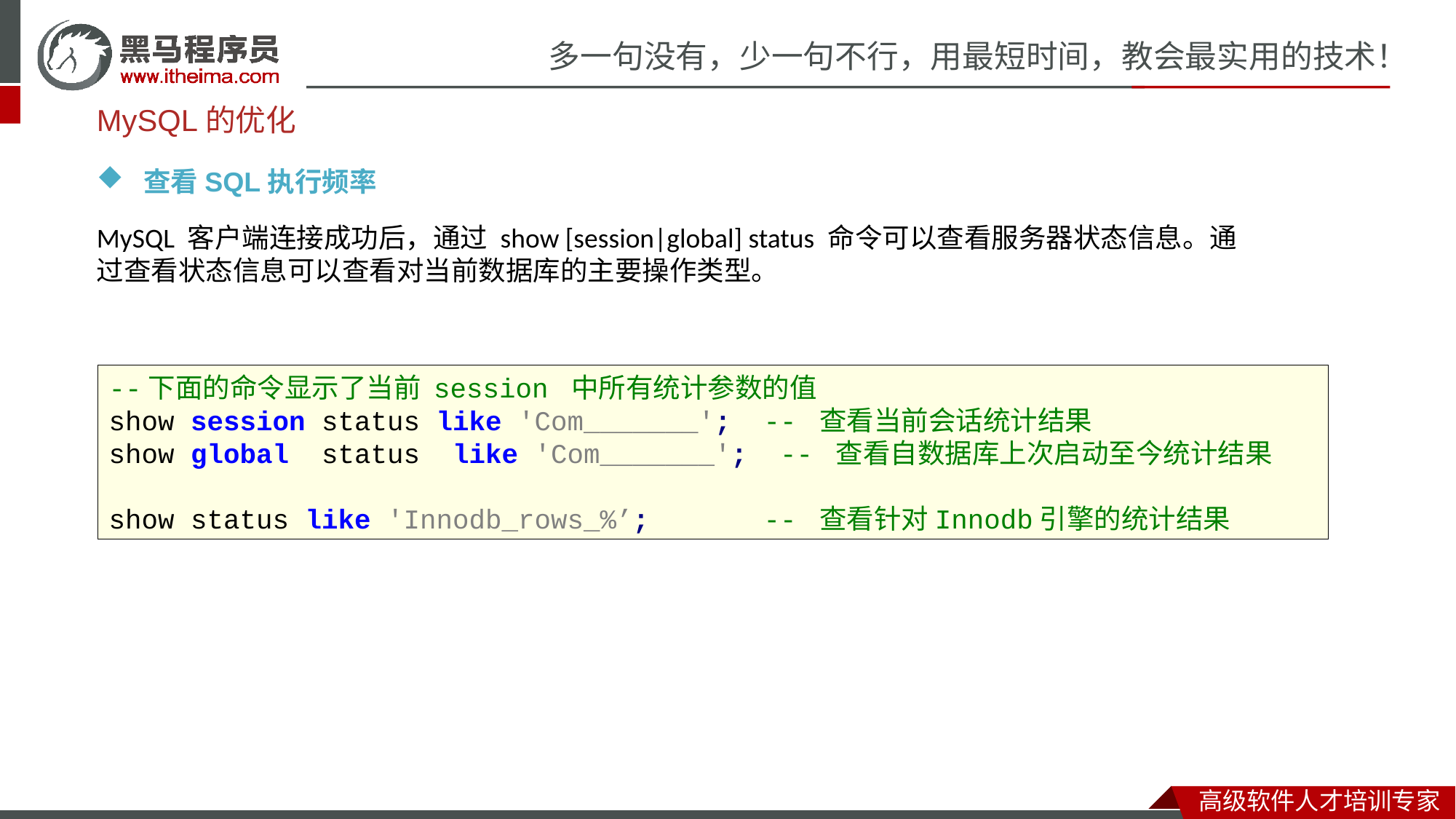

MySQL的优化
 查看SQL执行频率
MySQL 客户端连接成功后，通过 show [session|global] status 命令可以查看服务器状态信息。通过查看状态信息可以查看对当前数据库的主要操作类型。

--下面的命令显示了当前 session 中所有统计参数的值
show session status like 'Com_______';  -- 查看当前会话统计结果
show global  status  like 'Com_______';  -- 查看自数据库上次启动至今统计结果

show status like 'Innodb_rows_%’;       -- 查看针对Innodb引擎的统计结果